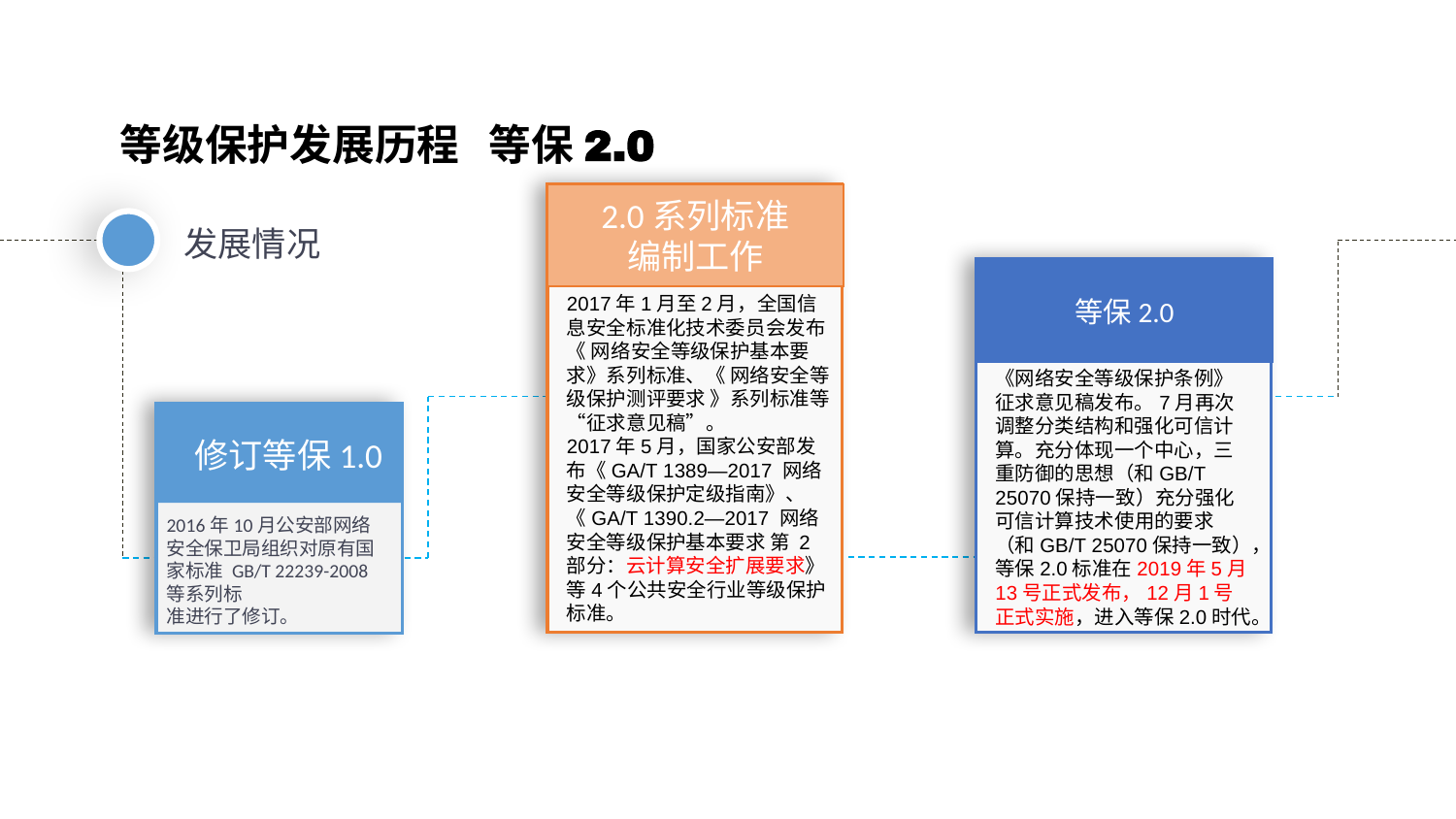

# 等级保护发展历程   等保2.0

2.0系列标准
编制工作

发展情况

2017年1月至2月，全国信息安全标准化技术委员会发布《 网络安全等级保护基本要求》系列标准、《 网络安全等级保护测评要求 》系列标准等“征求意见稿”。
2017年5月，国家公安部发布《GA/T 1389—2017 网络安全等级保护定级指南》、《GA/T 1390.2—2017 网络安全等级保护基本要求 第 2 部分：云计算安全扩展要求》等4个公共安全行业等级保护标准。
等保2.0
《网络安全等级保护条例》征求意见稿发布。7月再次调整分类结构和强化可信计算。充分体现一个中心，三重防御的思想（和GB/T 25070保持一致）充分强化可信计算技术使用的要求（和GB/T 25070保持一致），等保2.0标准在2019年5月13号正式发布，12月1号正式实施，进入等保2.0时代。

 修订等保1.0
2016年10月公安部网络安全保卫局组织对原有国家标准 GB/T 22239-2008等系列标
准进行了修订。